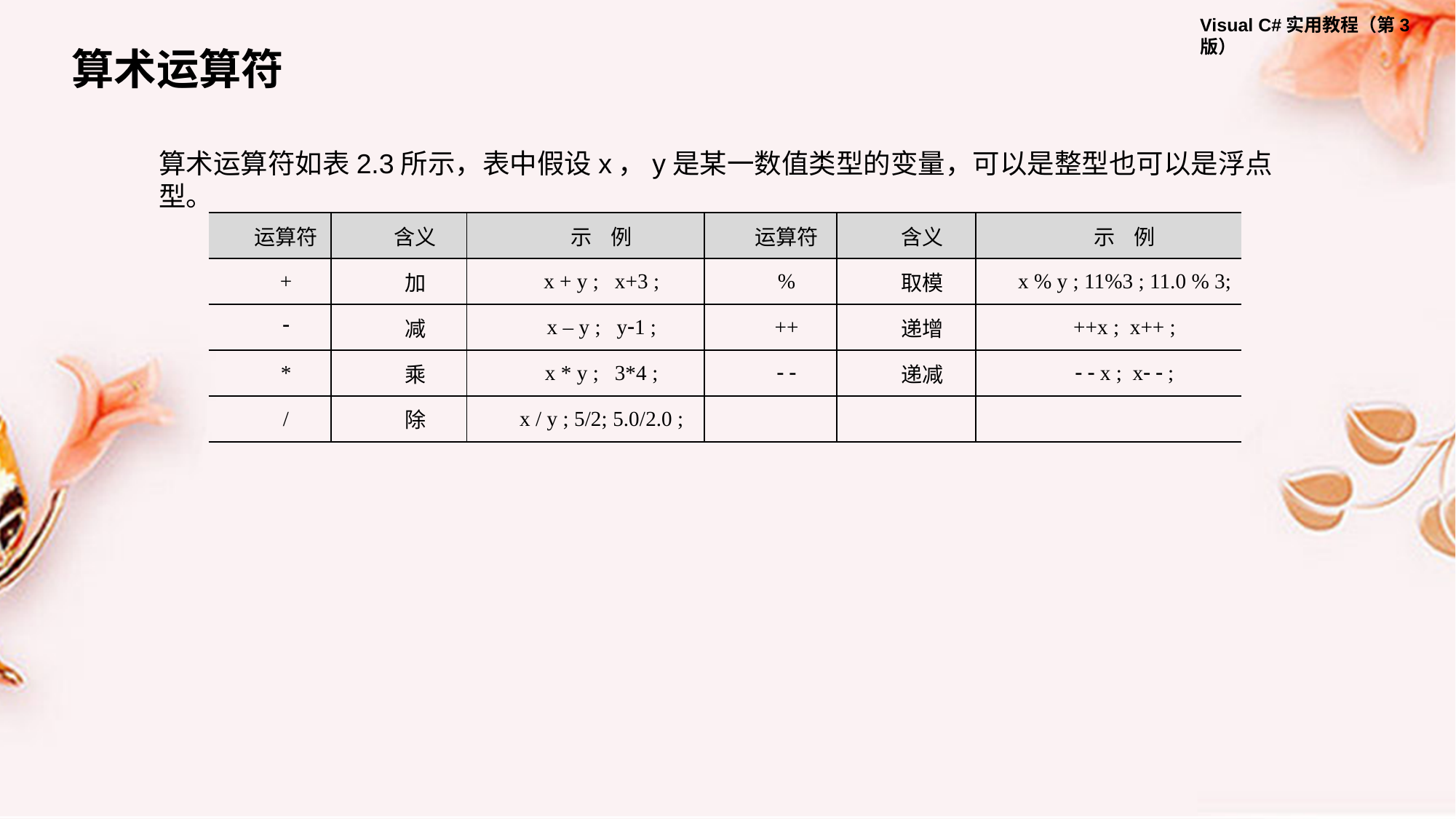

算术运算符
算术运算符如表2.3所示，表中假设x，y是某一数值类型的变量，可以是整型也可以是浮点型。
| 运算符 | 含义 | 示 例 | 运算符 | 含义 | 示 例 |
| --- | --- | --- | --- | --- | --- |
| + | 加 | x + y ; x+3 ; | % | 取模 | x % y ; 11%3 ; 11.0 % 3; |
| − | 减 | x – y ; y−1 ; | ++ | 递增 | ++x ; x++ ; |
| \* | 乘 | x \* y ; 3\*4 ; | − − | 递减 | − − x ; x− − ; |
| / | 除 | x / y ; 5/2; 5.0/2.0 ; |  |  |  |